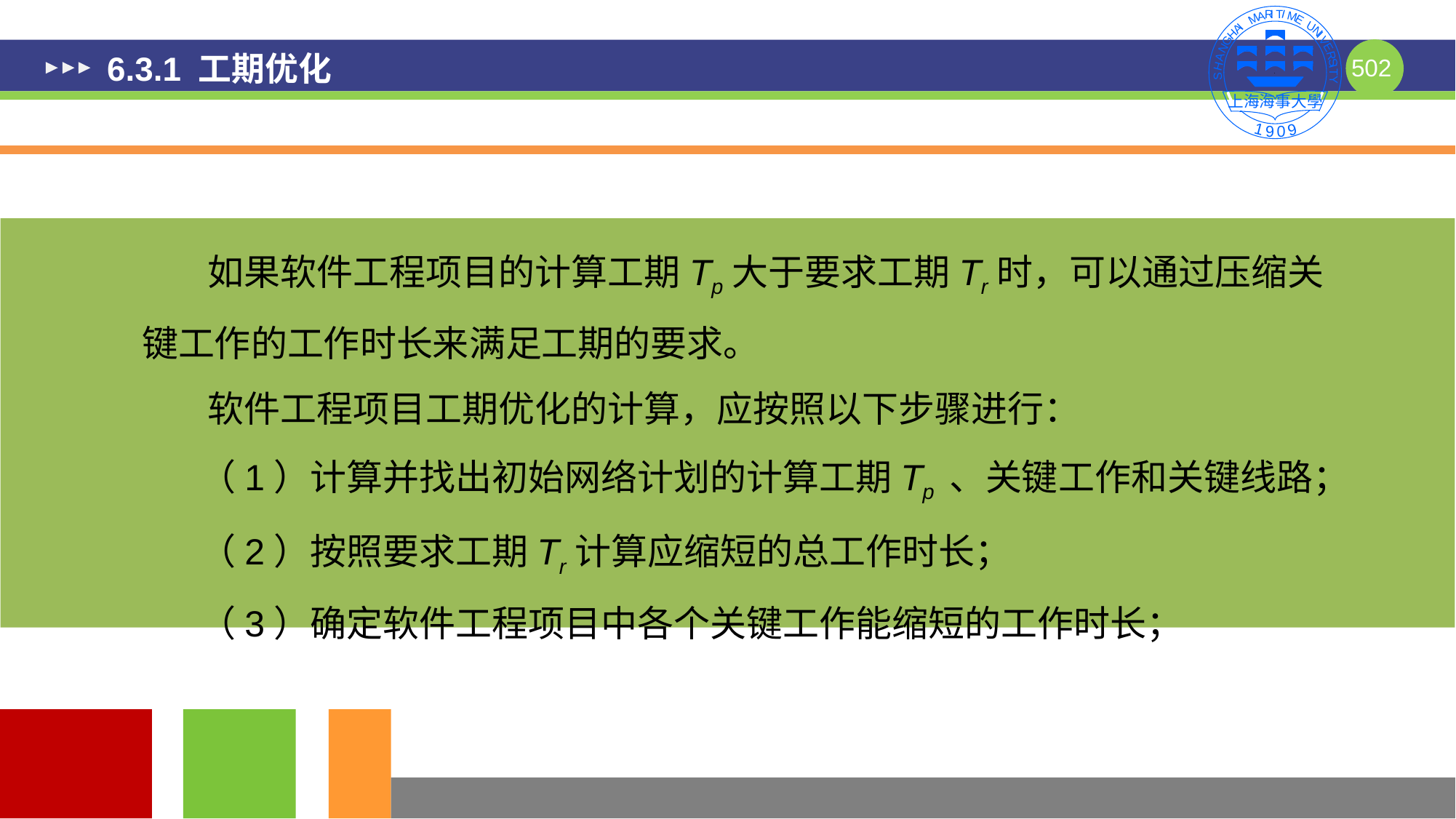

# 6.3.1 工期优化

       如果软件工程项目的计算工期Tp大于要求工期Tr时，可以通过压缩关键工作的工作时长来满足工期的要求。
       软件工程项目工期优化的计算，应按照以下步骤进行：
      （1）计算并找出初始网络计划的计算工期Tp 、关键工作和关键线路；
      （2）按照要求工期Tr计算应缩短的总工作时长；
      （3）确定软件工程项目中各个关键工作能缩短的工作时长；

502